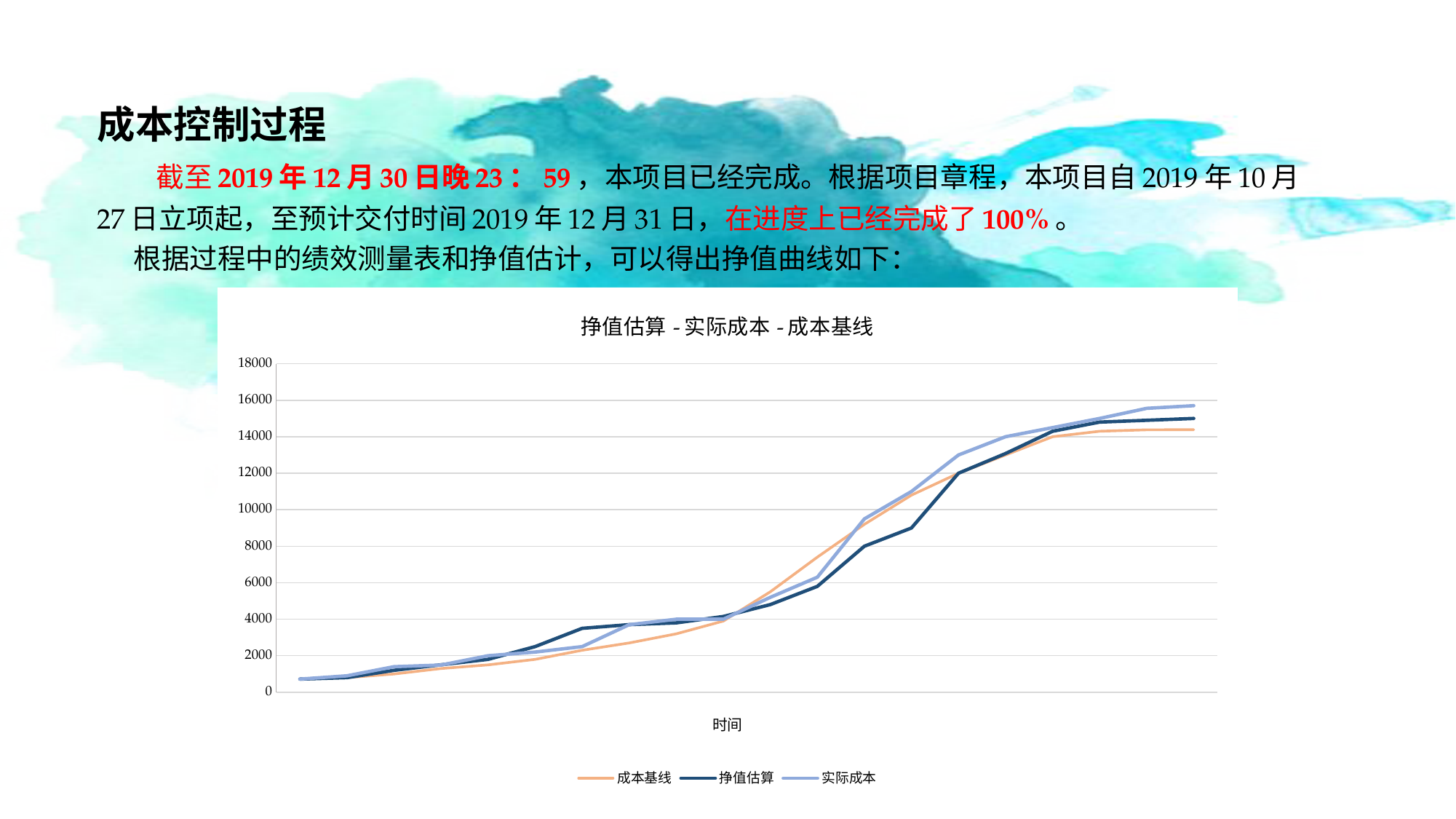

成本控制过程
       截至2019年12月30日晚23：59，本项目已经完成。根据项目章程，本项目自2019年10月27日立项起，至预计交付时间2019年12月31日，在进度上已经完成了100%。
     根据过程中的绩效测量表和挣值估计，可以得出挣值曲线如下：

### Chart: 挣值估算-实际成本-成本基线

| Category | 成本基线 | 挣值估算 | 实际成本 |
|---|---|---|---|